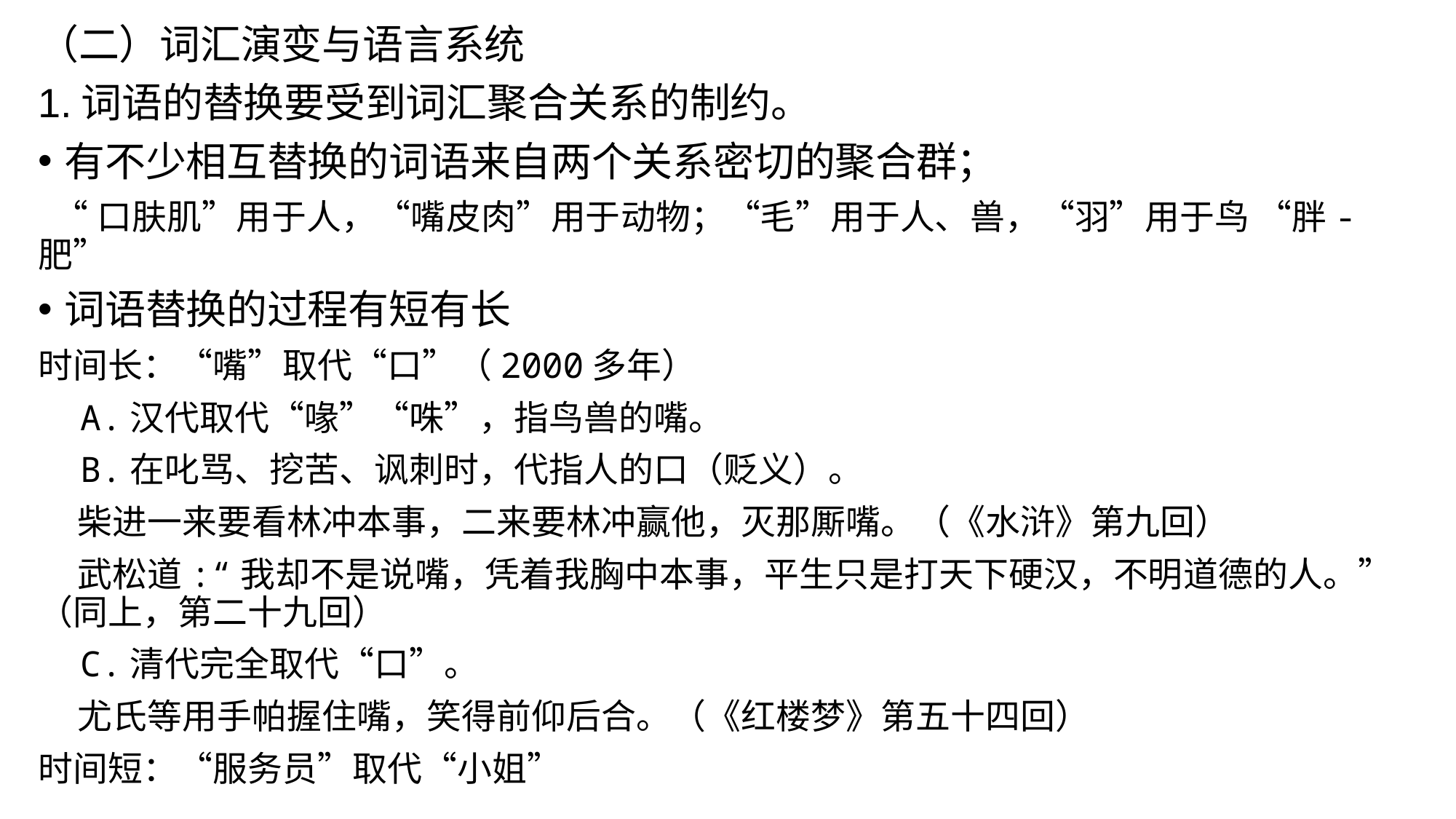

（二）词汇演变与语言系统
1.词语的替换要受到词汇聚合关系的制约。
有不少相互替换的词语来自两个关系密切的聚合群；
  “口肤肌”用于人，“嘴皮肉”用于动物；“毛”用于人、兽，“羽”用于鸟 “胖-肥”
词语替换的过程有短有长
时间长：“嘴”取代“口”（2000多年）
  A.汉代取代“喙”“咮”，指鸟兽的嘴。
  B.在叱骂、挖苦、讽刺时，代指人的口（贬义）。
    柴进一来要看林冲本事，二来要林冲赢他，灭那厮嘴。（《水浒》第九回）
    武松道:“我却不是说嘴，凭着我胸中本事，平生只是打天下硬汉，不明道德的人。”（同上，第二十九回）
  C.清代完全取代“口”。
    尤氏等用手帕握住嘴，笑得前仰后合。（《红楼梦》第五十四回）
时间短：“服务员”取代“小姐”